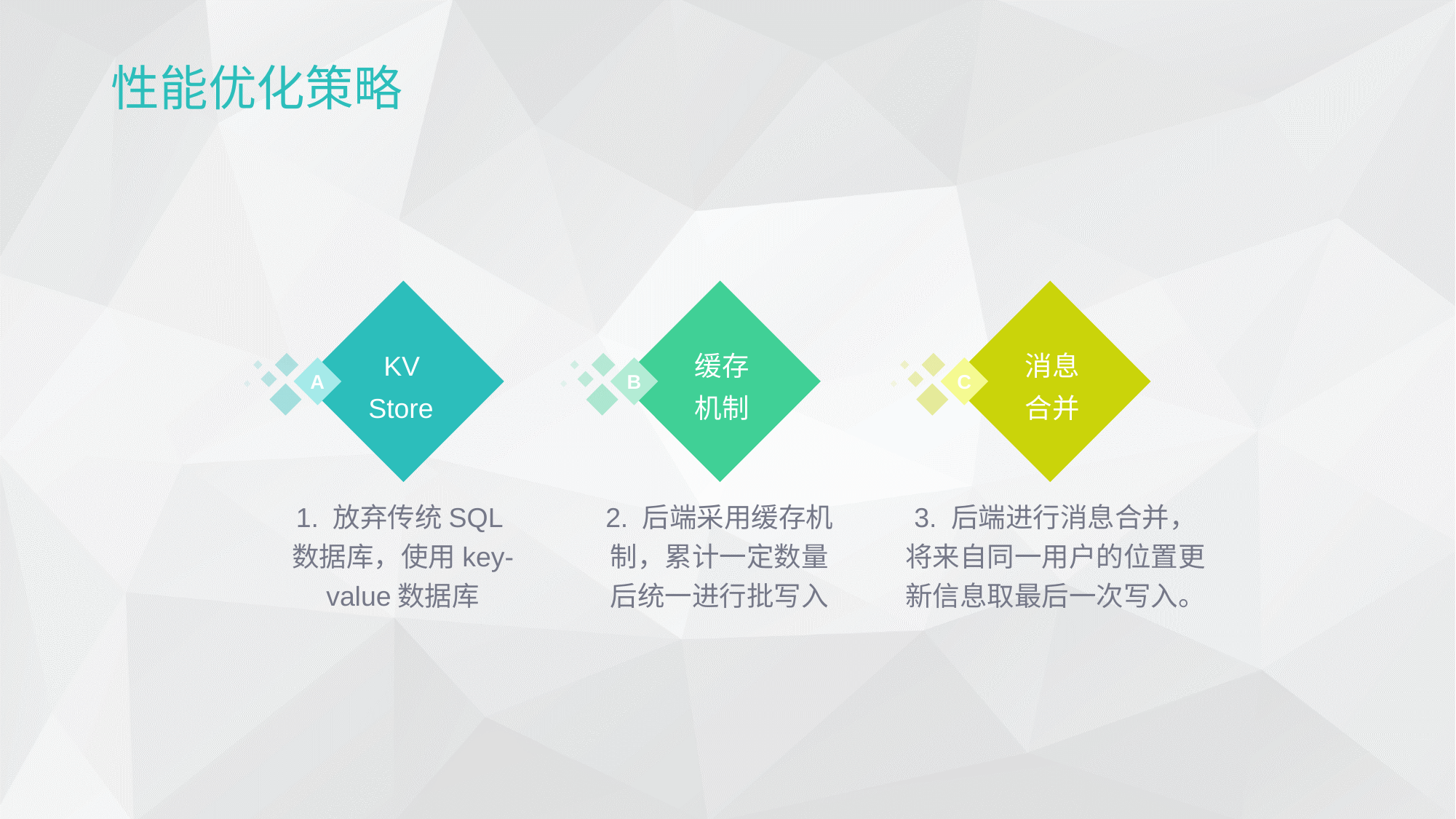

性能优化策略
    KV
  Store

A

1. 放弃传统SQL数据库，使用key-value数据库
   缓存
   机制

B

2. 后端采用缓存机制，累计一定数量后统一进行批写入
   消息
   合并

C

3. 后端进行消息合并，将来自同一用户的位置更新信息取最后一次写入。